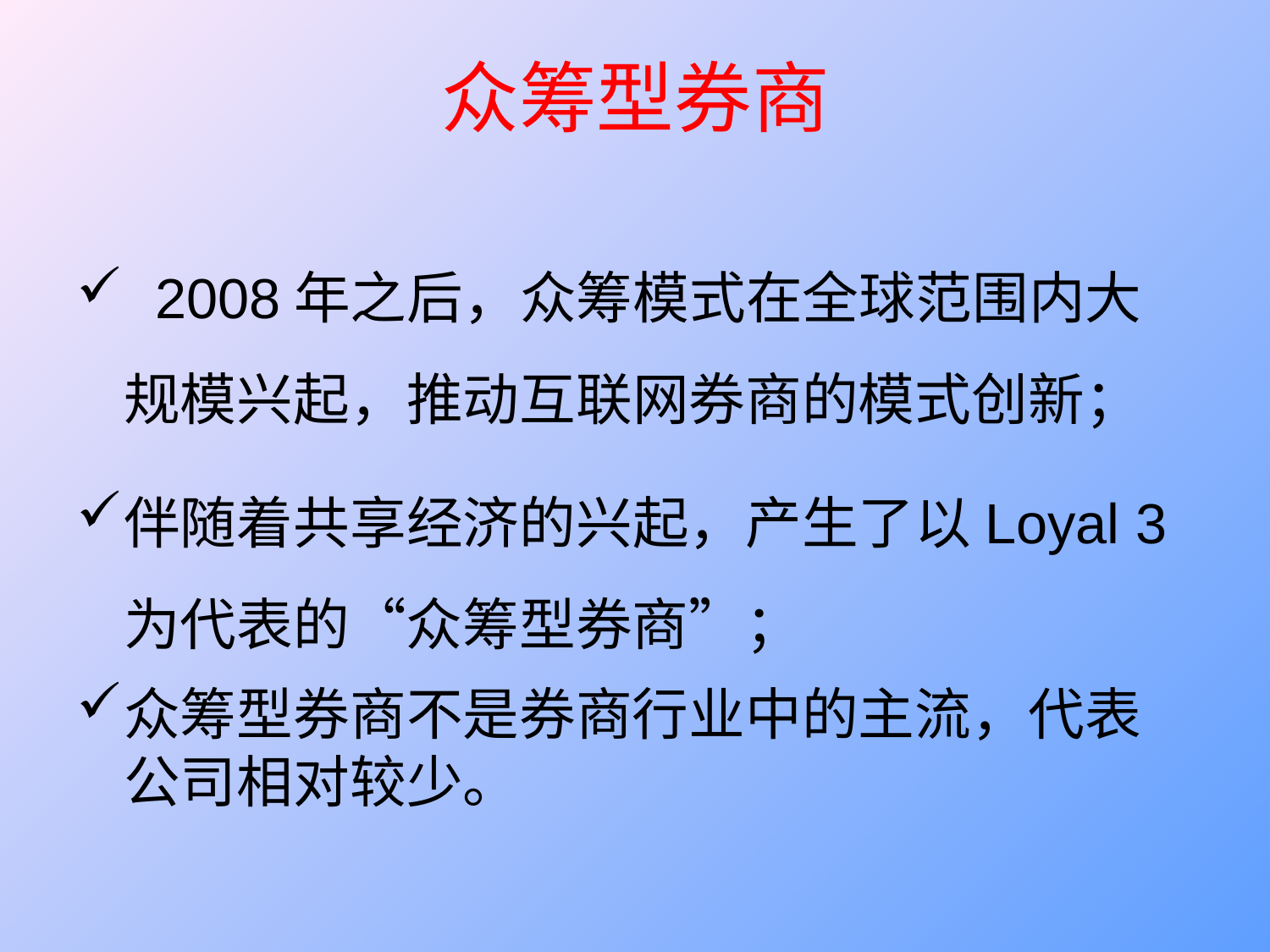

# 众筹型券商
  2008年之后，众筹模式在全球范围内大规模兴起，推动互联网券商的模式创新；
伴随着共享经济的兴起，产生了以Loyal 3为代表的“众筹型券商”；
众筹型券商不是券商行业中的主流，代表公司相对较少。